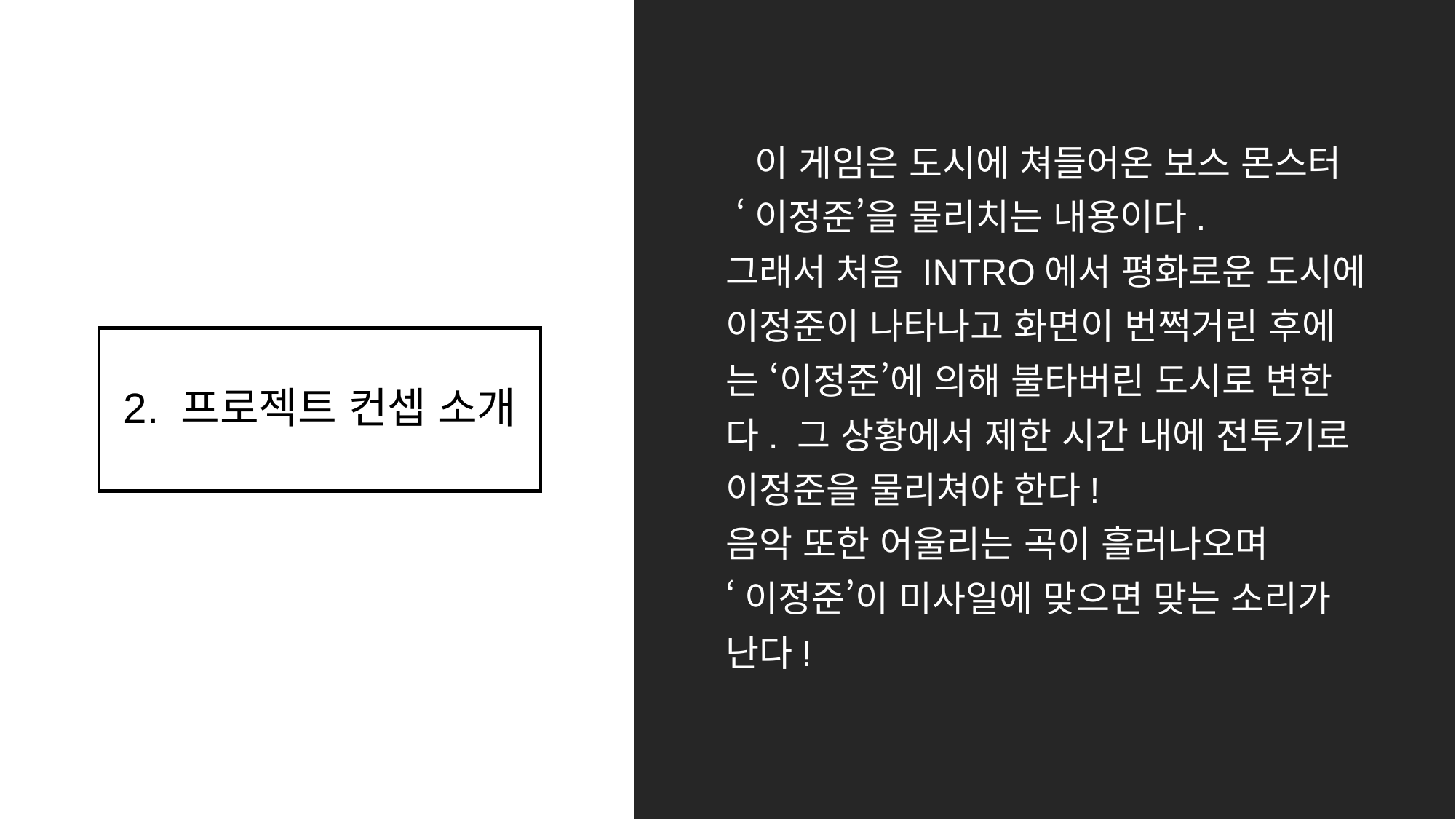

이 게임은 도시에 쳐들어온 보스 몬스터
 ‘이정준’을 물리치는 내용이다.
그래서 처음 INTRO에서 평화로운 도시에
이정준이 나타나고 화면이 번쩍거린 후에
는 ‘이정준’에 의해 불타버린 도시로 변한
다. 그 상황에서 제한 시간 내에 전투기로
이정준을 물리쳐야 한다!
음악 또한 어울리는 곡이 흘러나오며
‘이정준’이 미사일에 맞으면 맞는 소리가
난다!
# 2. 프로젝트 컨셉 소개